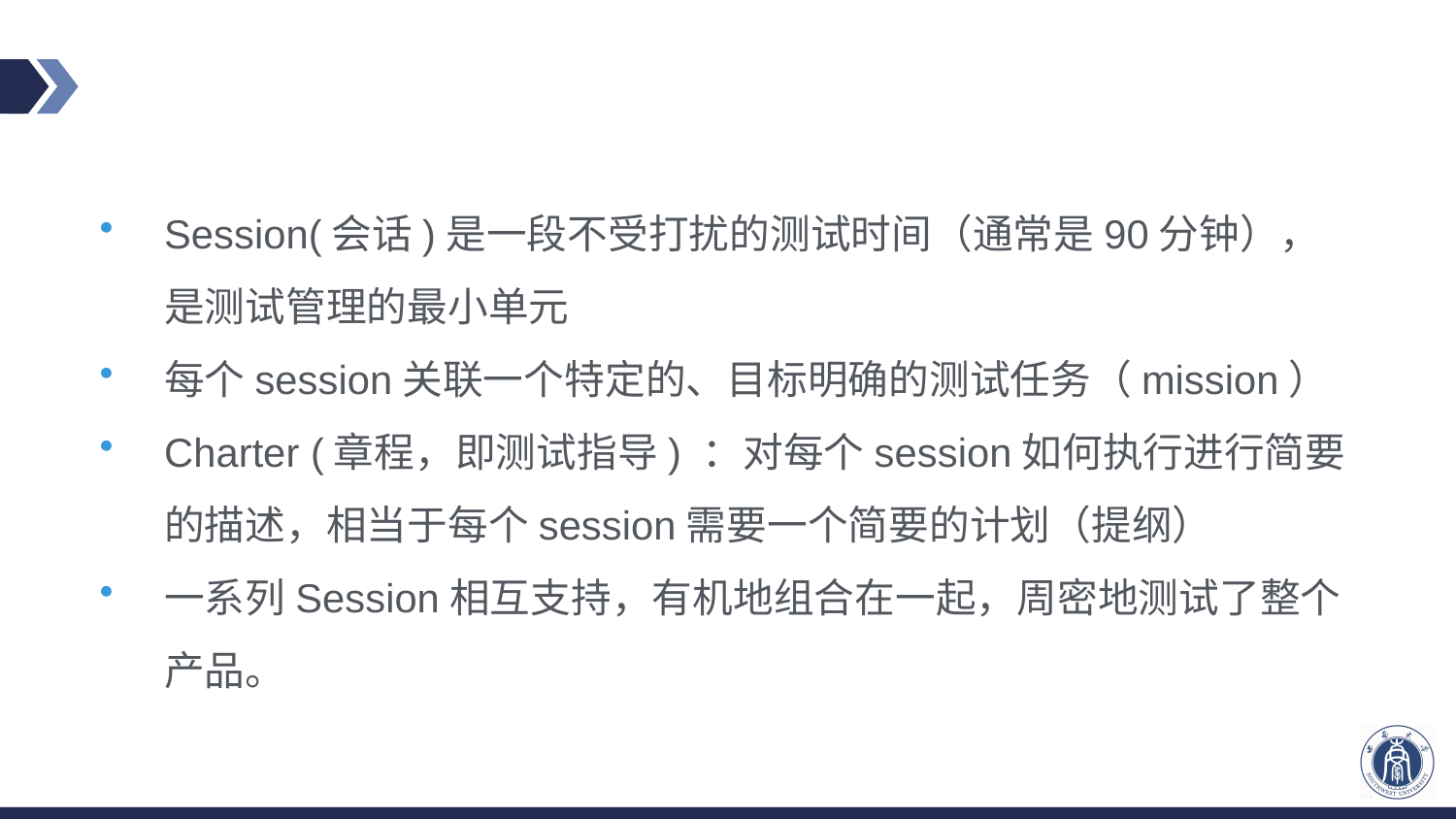

#
Session(会话)是一段不受打扰的测试时间（通常是90分钟），是测试管理的最小单元
每个session关联一个特定的、目标明确的测试任务（mission）
Charter (章程，即测试指导) ：对每个session如何执行进行简要的描述，相当于每个session需要一个简要的计划（提纲）
一系列Session相互支持，有机地组合在一起，周密地测试了整个产品。